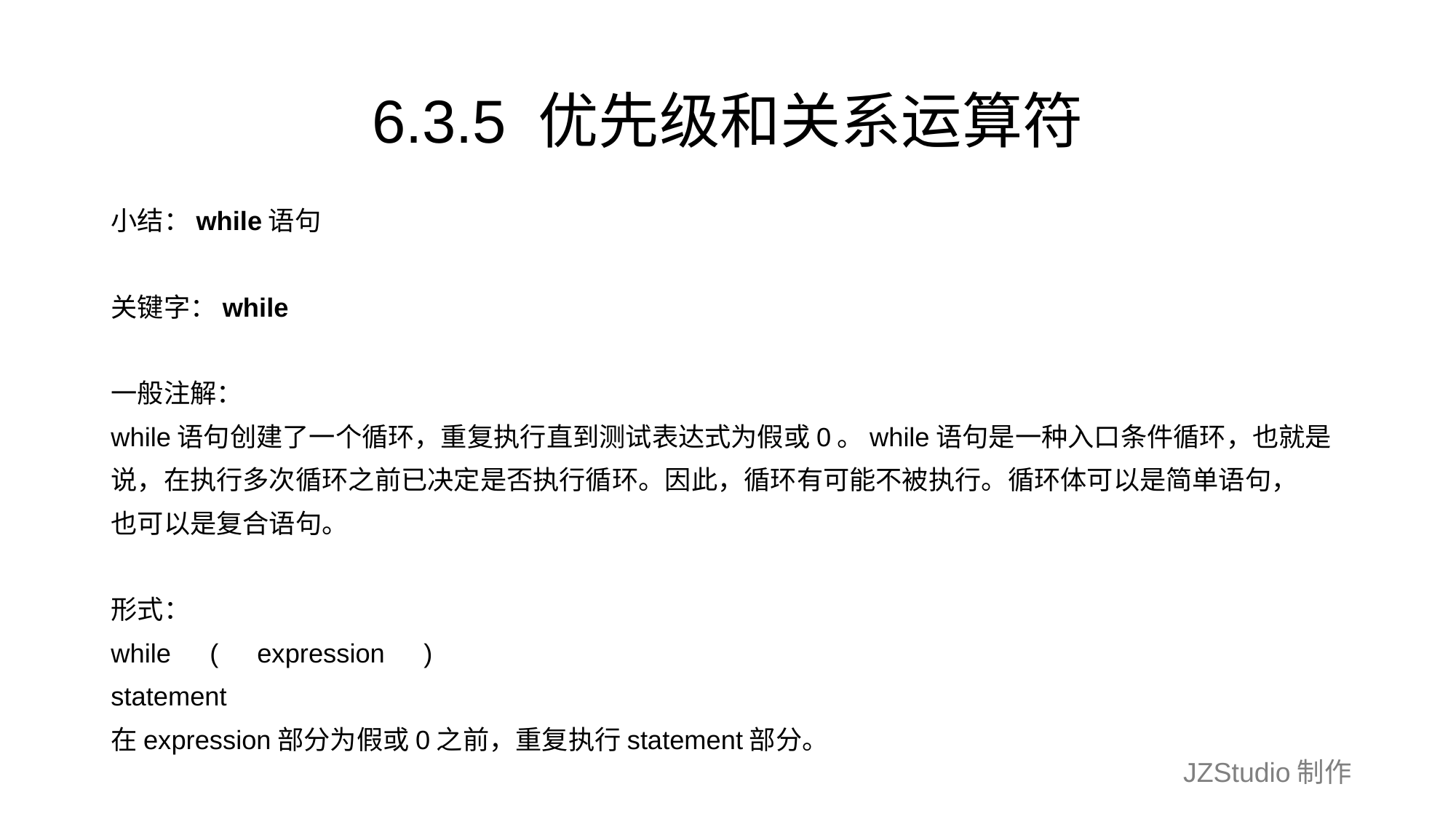

# 6.3.5 优先级和关系运算符
小结：while语句

关键字：while

一般注解：
while语句创建了一个循环，重复执行直到测试表达式为假或0。while语句是一种入口条件循环，也就是
说，在执行多次循环之前已决定是否执行循环。因此，循环有可能不被执行。循环体可以是简单语句，
也可以是复合语句。

形式：
while　(　expression　)
statement
在expression部分为假或0之前，重复执行statement部分。